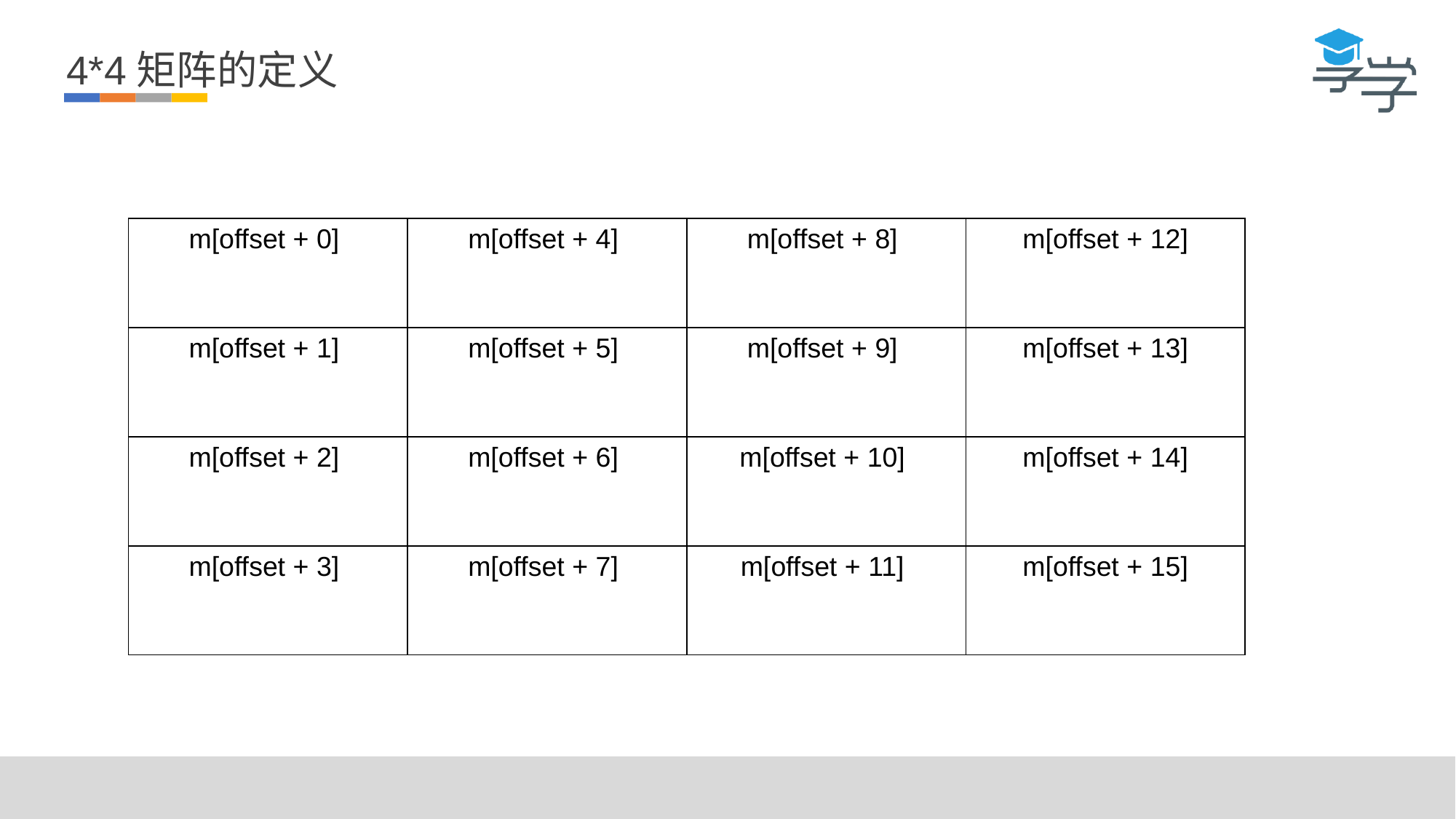

4*4矩阵的定义

| m[offset + 0] | m[offset + 4] | m[offset + 8] | m[offset + 12] |
| --- | --- | --- | --- |
| m[offset + 1] | m[offset + 5] | m[offset + 9] | m[offset + 13] |
| m[offset + 2] | m[offset + 6] | m[offset + 10] | m[offset + 14] |
| m[offset + 3] | m[offset + 7] | m[offset + 11] | m[offset + 15] |